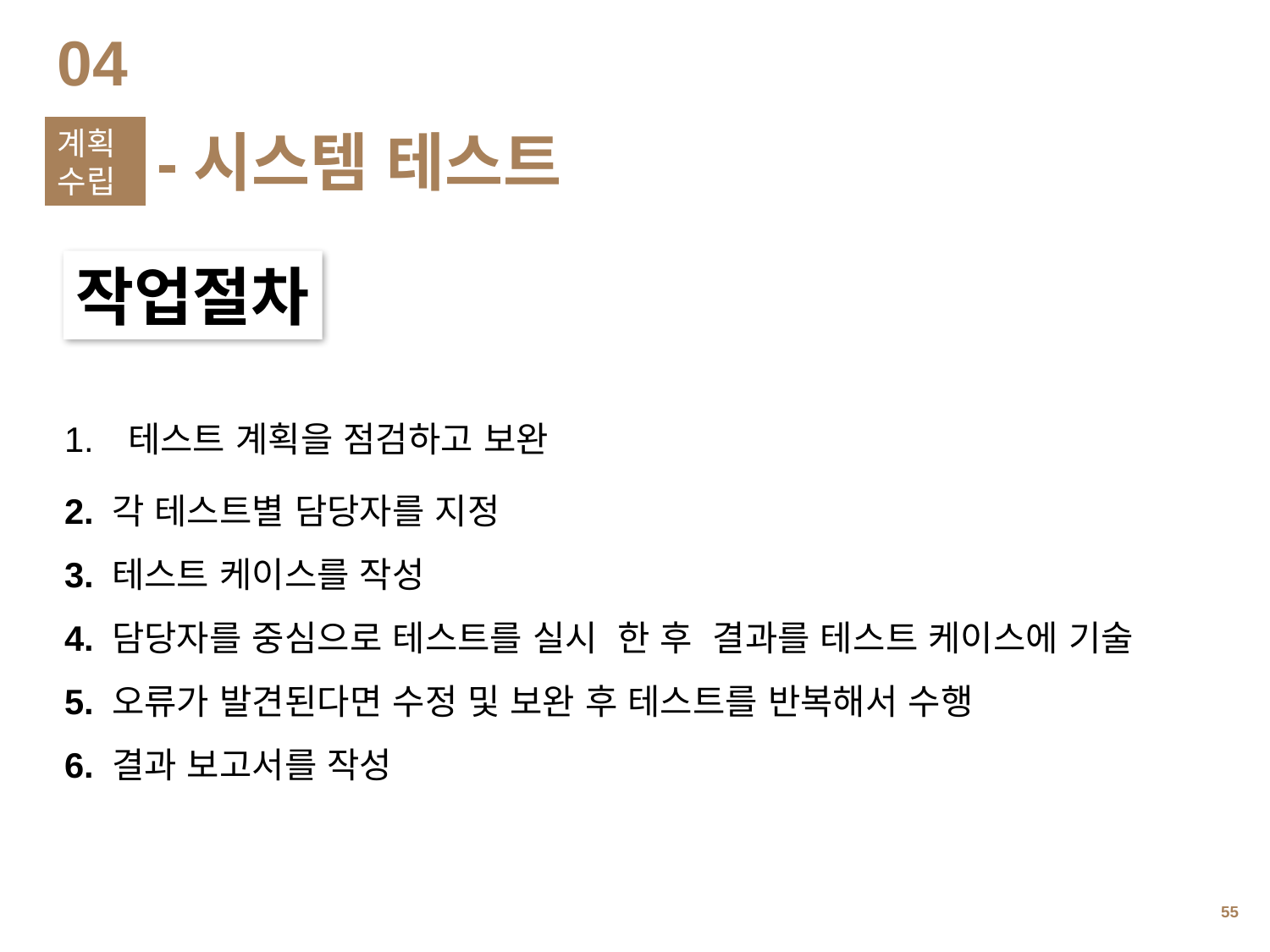

04
계획
수립
-시스템 테스트
작업절차
테스트 계획을 점검하고 보완

2. 각 테스트별 담당자를 지정
3. 테스트 케이스를 작성
4. 담당자를 중심으로 테스트를 실시  한 후  결과를 테스트 케이스에 기술
5. 오류가 발견된다면 수정 및 보완 후 테스트를 반복해서 수행
6. 결과 보고서를 작성

55